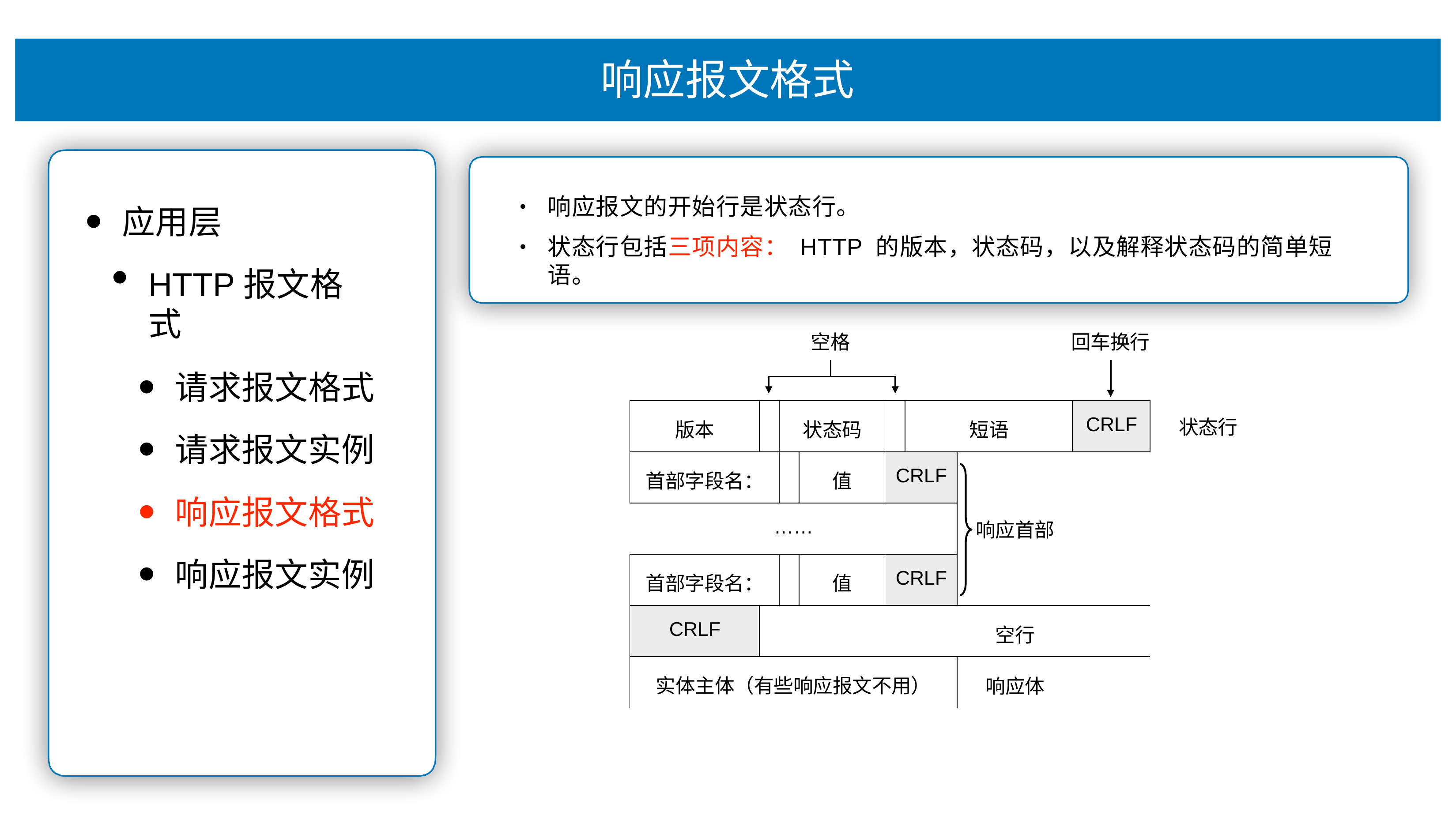

# 响应报⽂格式

响应报⽂的开始⾏是状态⾏。
状态⾏包括三项内容： HTTP 的版本，状态码，以及解释状态码的简单短语。
•
应⽤层
HTTP报⽂格式
请求报⽂格式
请求报⽂实例
响应报⽂格式
响应报⽂实例
•
空格
回⻋换⾏

| 版本 |  | 状态码 |  |  | 短语 |  | CRLF |
| --- | --- | --- | --- | --- | --- | --- | --- |
| ⾸部字段名： |  |  | 值 | CRLF |  | 响应⾸部 |  |
| …… |  |  |  |  |  |  |  |
| ⾸部字段名： |  |  | 值 | CRLF |  |  |  |
| CRLF | 空⾏ |  |  |  |  |  |  |
| 实体主体（有些响应报⽂不⽤） |  |  |  |  |  | 响应体 |  |
状态⾏